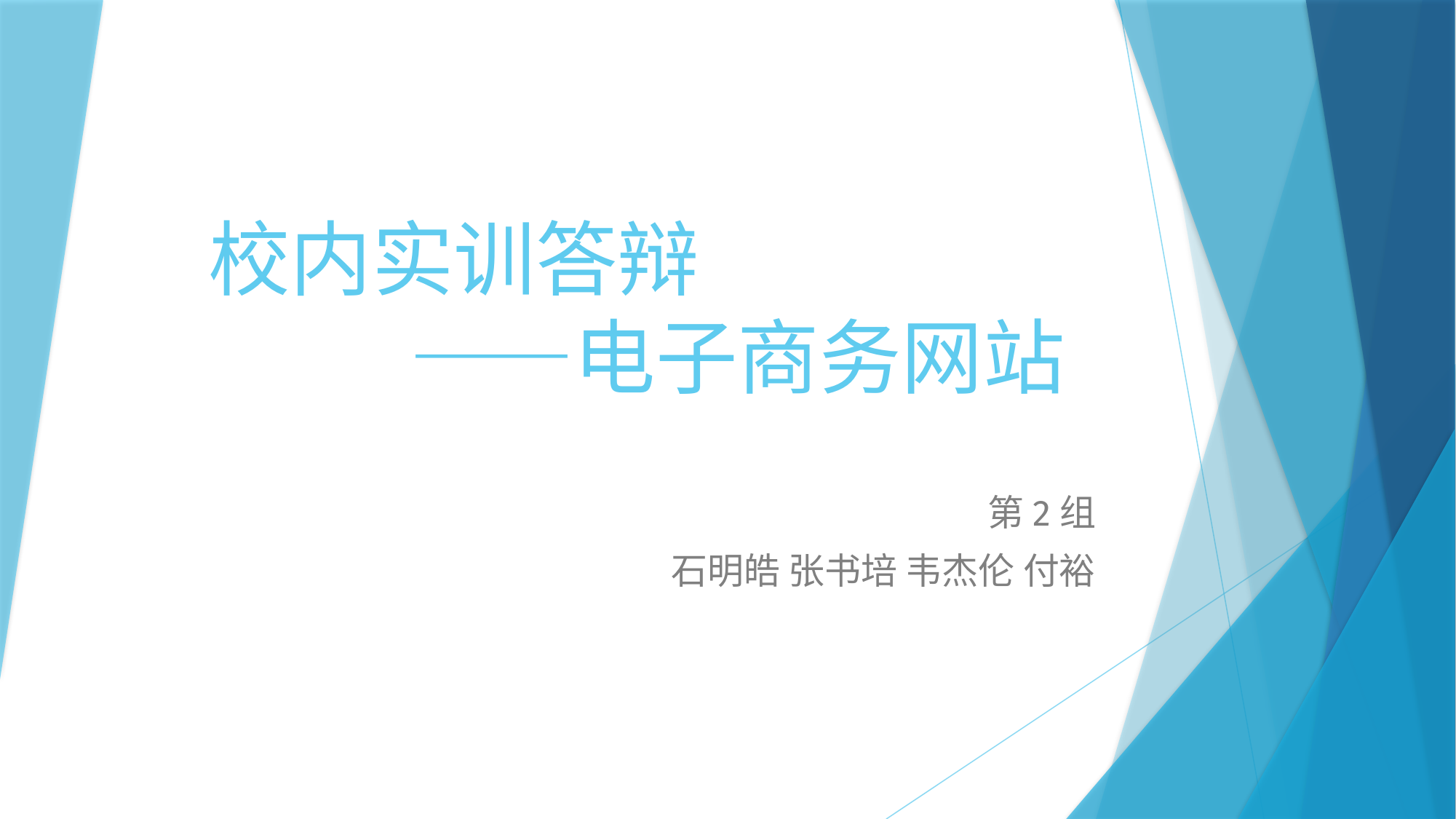

# 校内实训答辩 ——电子商务网站
第2组
石明皓 张书培 韦杰伦 付裕